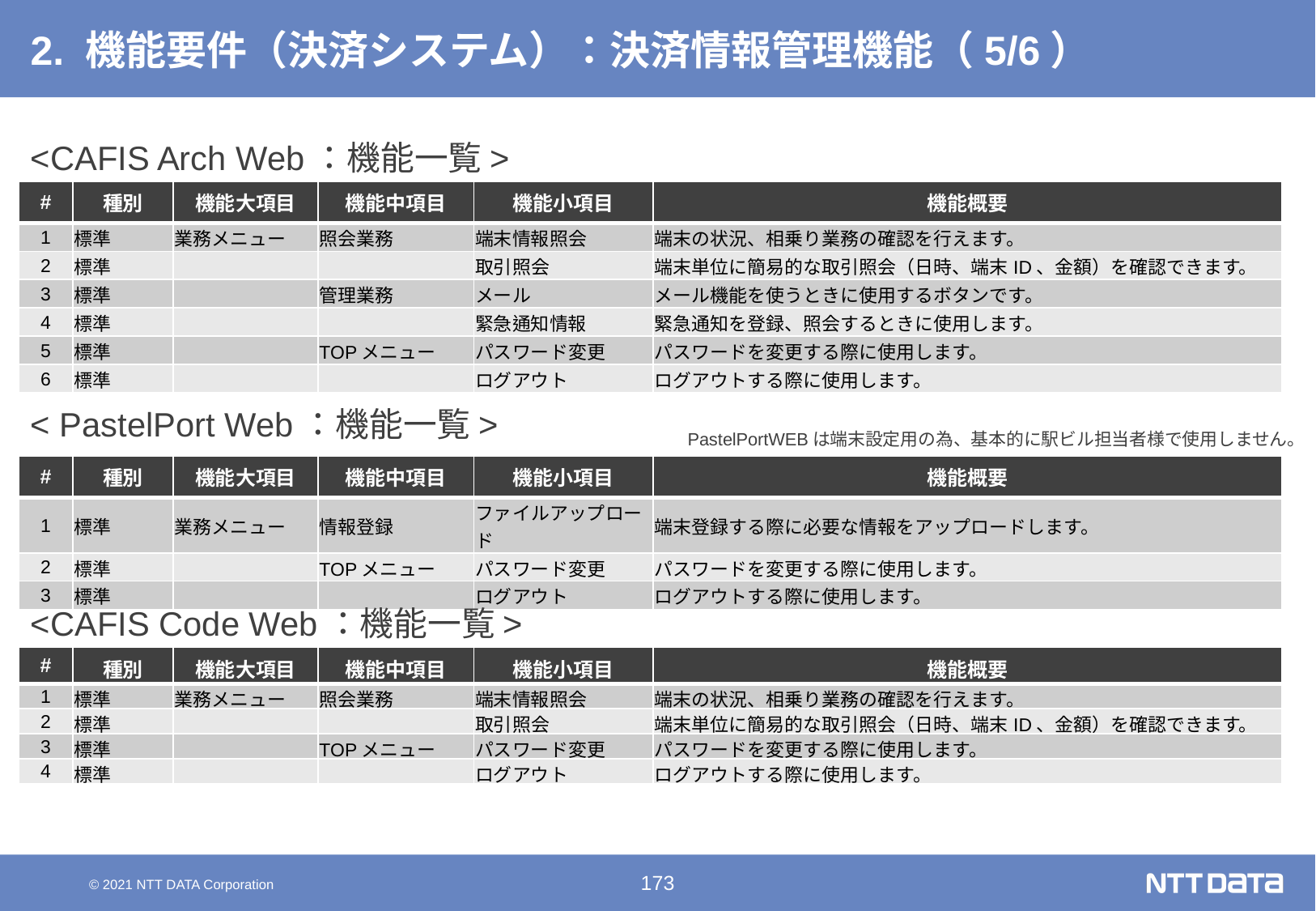

# 2. 機能要件（決済システム）：決済情報管理機能（5/6）
<CAFIS Arch Web：機能一覧>
| # | 種別 | 機能大項目 | 機能中項目 | 機能小項目 | 機能概要 |
| --- | --- | --- | --- | --- | --- |
| 1 | 標準 | 業務メニュー | 照会業務 | 端末情報照会 | 端末の状況、相乗り業務の確認を行えます。 |
| 2 | 標準 |  |  | 取引照会 | 端末単位に簡易的な取引照会（日時、端末ID、金額）を確認できます。 |
| 3 | 標準 |  | 管理業務 | メール | メール機能を使うときに使用するボタンです。 |
| 4 | 標準 |  |  | 緊急通知情報 | 緊急通知を登録、照会するときに使用します。 |
| 5 | 標準 |  | TOPメニュー | パスワード変更 | パスワードを変更する際に使用します。 |
| 6 | 標準 |  |  | ログアウト | ログアウトする際に使用します。 |
< PastelPort Web：機能一覧>
PastelPortWEBは端末設定用の為、基本的に駅ビル担当者様で使用しません。
| # | 種別 | 機能大項目 | 機能中項目 | 機能小項目 | 機能概要 |
| --- | --- | --- | --- | --- | --- |
| 1 | 標準 | 業務メニュー | 情報登録 | ファイルアップロード | 端末登録する際に必要な情報をアップロードします。 |
| 2 | 標準 |  | TOPメニュー | パスワード変更 | パスワードを変更する際に使用します。 |
| 3 | 標準 |  |  | ログアウト | ログアウトする際に使用します。 |
<CAFIS Code Web：機能一覧>
| # | 種別 | 機能大項目 | 機能中項目 | 機能小項目 | 機能概要 |
| --- | --- | --- | --- | --- | --- |
| 1 | 標準 | 業務メニュー | 照会業務 | 端末情報照会 | 端末の状況、相乗り業務の確認を行えます。 |
| 2 | 標準 |  |  | 取引照会 | 端末単位に簡易的な取引照会（日時、端末ID、金額）を確認できます。 |
| 3 | 標準 |  | TOPメニュー | パスワード変更 | パスワードを変更する際に使用します。 |
| 4 | 標準 |  |  | ログアウト | ログアウトする際に使用します。 |